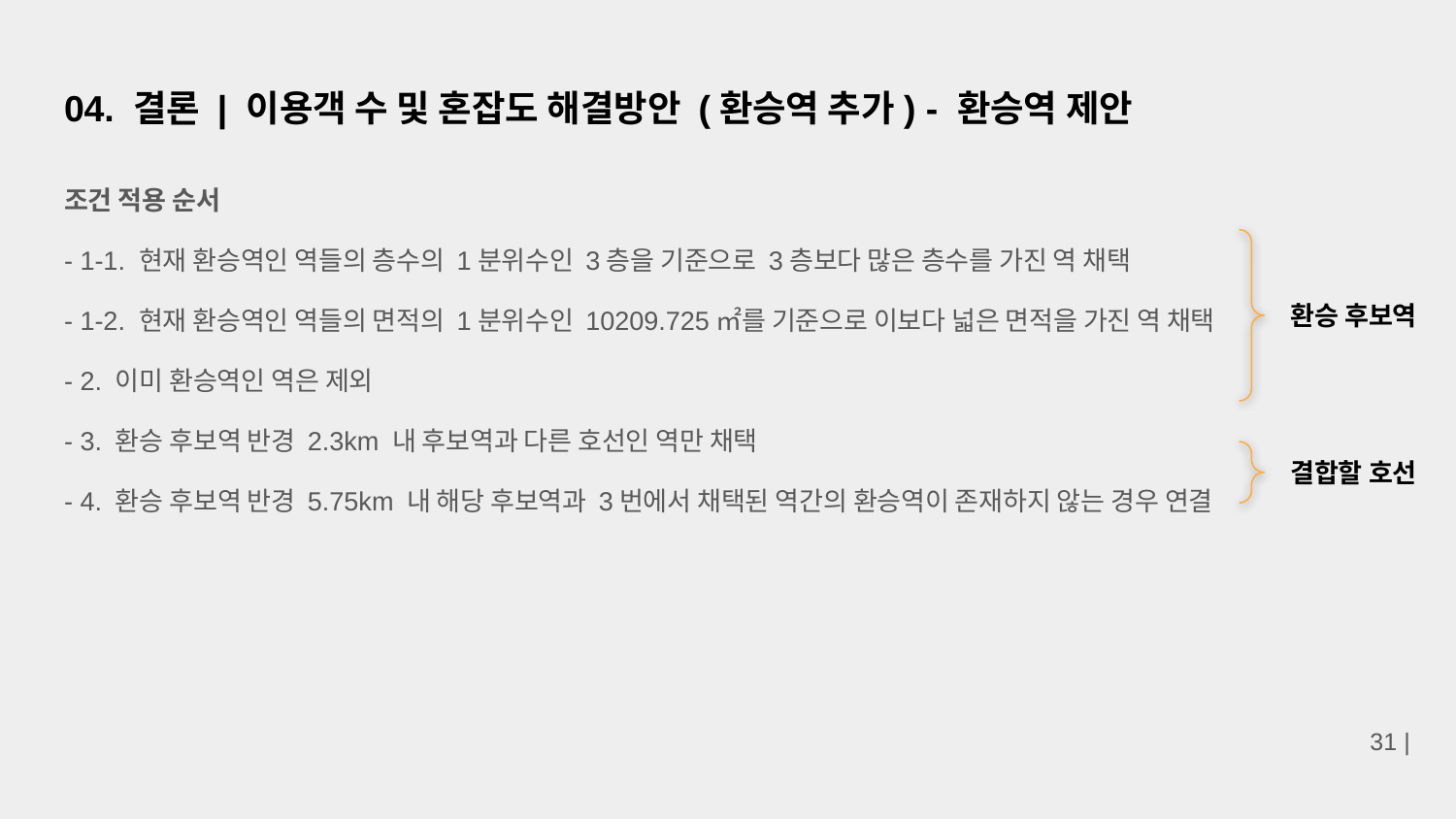

# 04. 결론 | 이용객 수 및 혼잡도 해결방안 (환승역 추가) - 환승역 제안
조건 적용 순서
- 1-1. 현재 환승역인 역들의 층수의 1분위수인 3층을 기준으로 3층보다 많은 층수를 가진 역 채택
- 1-2. 현재 환승역인 역들의 면적의 1분위수인 10209.725㎡를 기준으로 이보다 넓은 면적을 가진 역 채택
- 2. 이미 환승역인 역은 제외
- 3. 환승 후보역 반경 2.3km 내 후보역과 다른 호선인 역만 채택
- 4. 환승 후보역 반경 5.75km 내 해당 후보역과 3번에서 채택된 역간의 환승역이 존재하지 않는 경우 연결

환승 후보역

결합할 호선

31 |